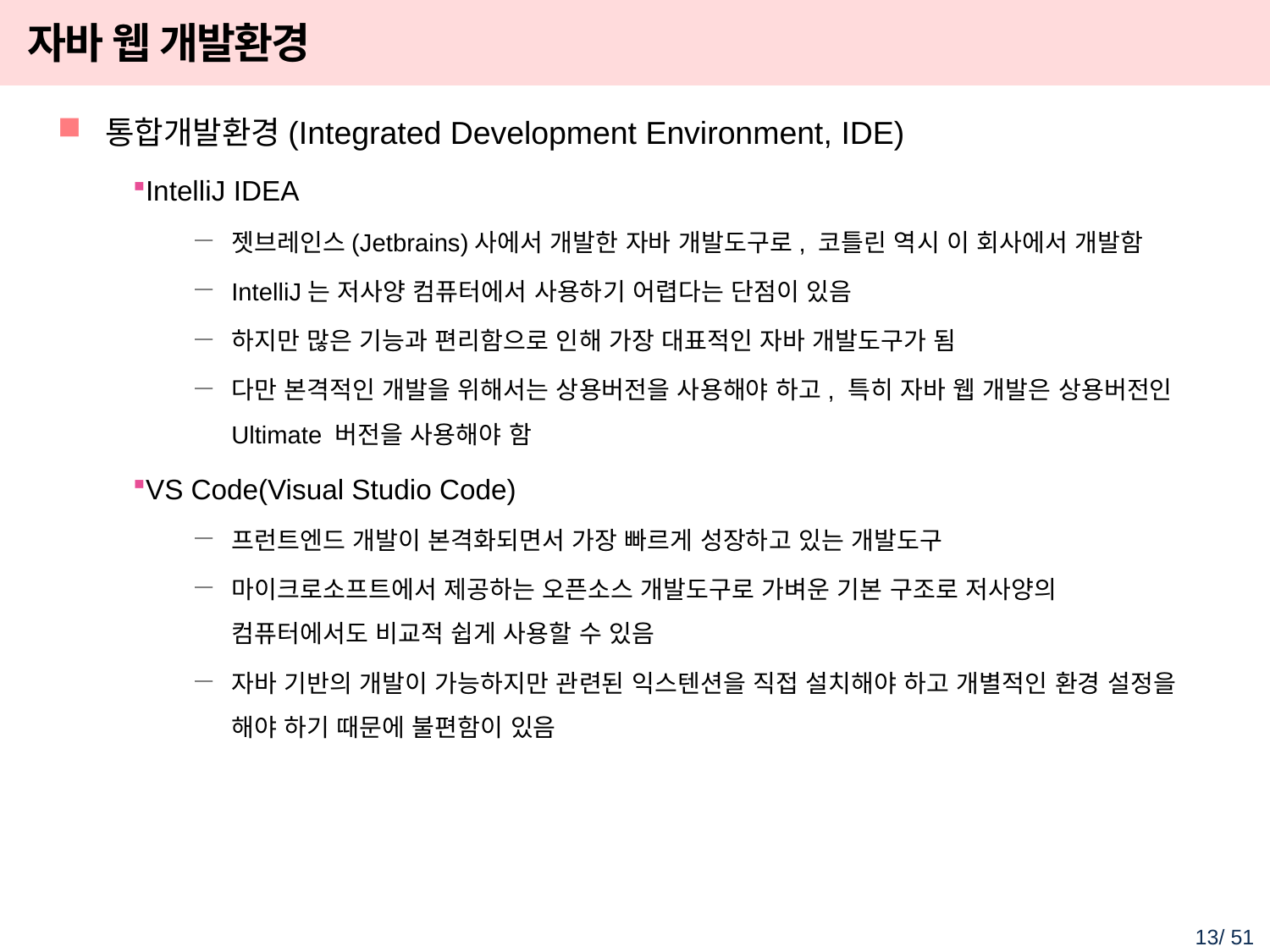

# 자바 웹 개발환경
통합개발환경(Integrated Development Environment, IDE)
IntelliJ IDEA
젯브레인스(Jetbrains)사에서 개발한 자바 개발도구로, 코틀린 역시 이 회사에서 개발함
IntelliJ는 저사양 컴퓨터에서 사용하기 어렵다는 단점이 있음
하지만 많은 기능과 편리함으로 인해 가장 대표적인 자바 개발도구가 됨
다만 본격적인 개발을 위해서는 상용버전을 사용해야 하고, 특히 자바 웹 개발은 상용버전인 Ultimate 버전을 사용해야 함
VS Code(Visual Studio Code)
프런트엔드 개발이 본격화되면서 가장 빠르게 성장하고 있는 개발도구
마이크로소프트에서 제공하는 오픈소스 개발도구로 가벼운 기본 구조로 저사양의 컴퓨터에서도 비교적 쉽게 사용할 수 있음
자바 기반의 개발이 가능하지만 관련된 익스텐션을 직접 설치해야 하고 개별적인 환경 설정을 해야 하기 때문에 불편함이 있음